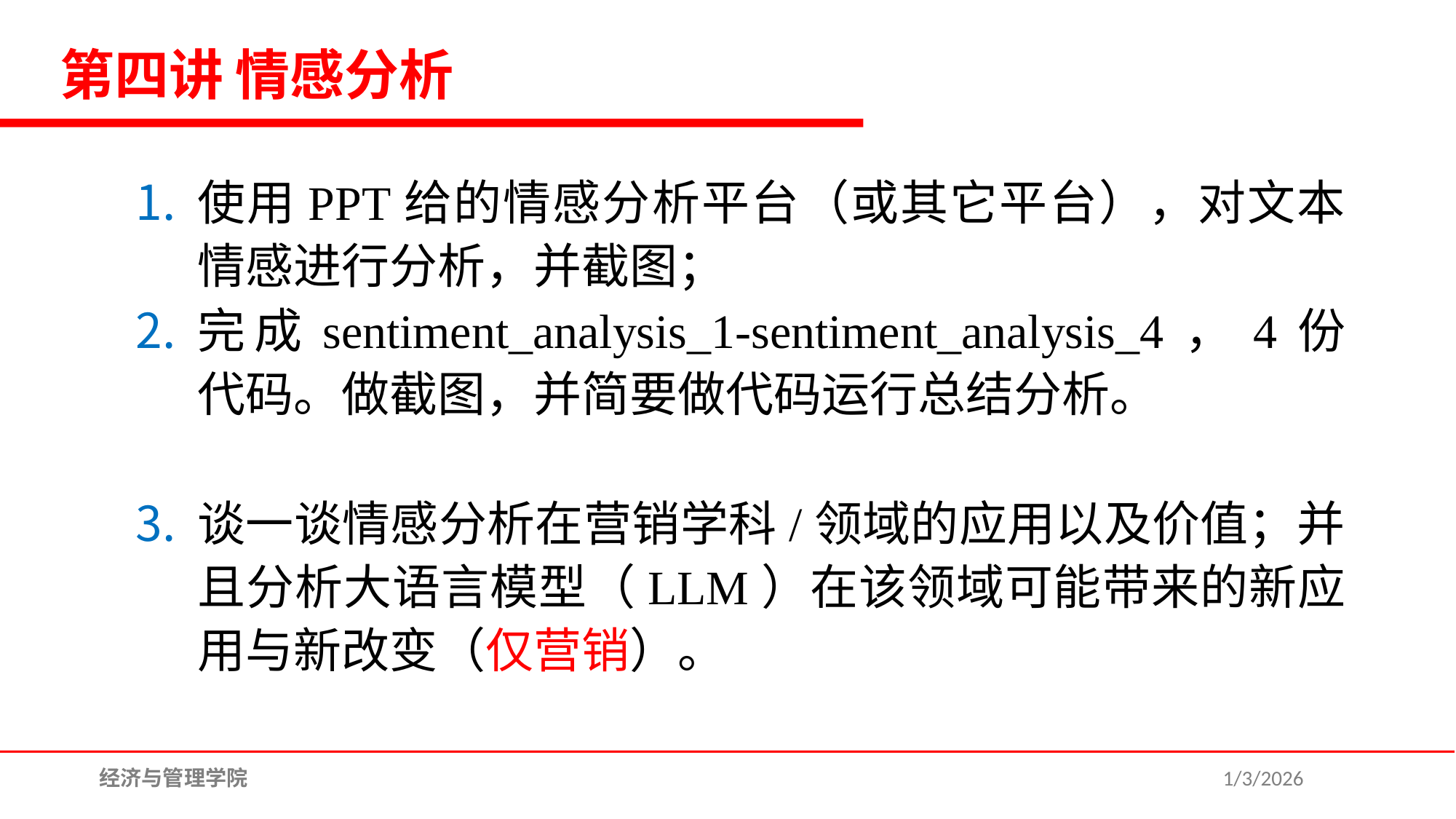

第四讲 情感分析
使用PPT给的情感分析平台（或其它平台），对文本情感进行分析，并截图；
完成sentiment_analysis_1-sentiment_analysis_4，4份代码。做截图，并简要做代码运行总结分析。

谈一谈情感分析在营销学科/领域的应用以及价值；并且分析大语言模型（LLM）在该领域可能带来的新应用与新改变（仅营销）。